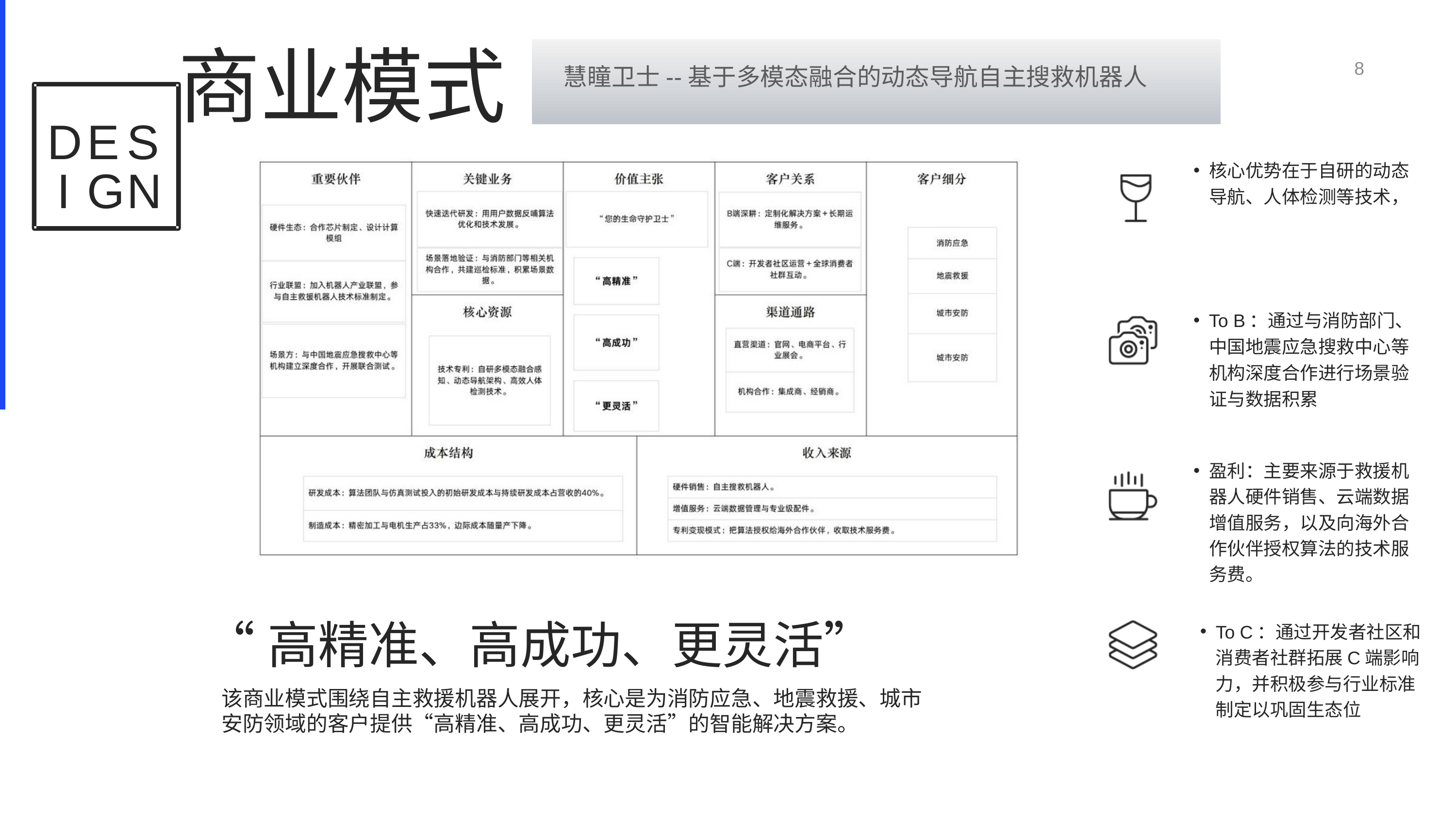

商业模式

慧瞳卫士--基于多模态融合的动态导航自主搜救机器人

8

D
E
S
I
G
N

核心优势在于自研的动态导航、人体检测等技术，

To B：通过与消防部门、中国地震应急搜救中心等机构深度合作进行场景验证与数据积累

盈利：主要来源于救援机器人硬件销售、云端数据增值服务，以及向海外合作伙伴授权算法的技术服务费。

“高精准、高成功、更灵活”
To C：通过开发者社区和消费者社群拓展C端影响力，并积极参与行业标准制定以巩固生态位

该商业模式围绕自主救援机器人展开，核心是为消防应急、地震救援、城市安防领域的客户提供“高精准、高成功、更灵活”的智能解决方案。